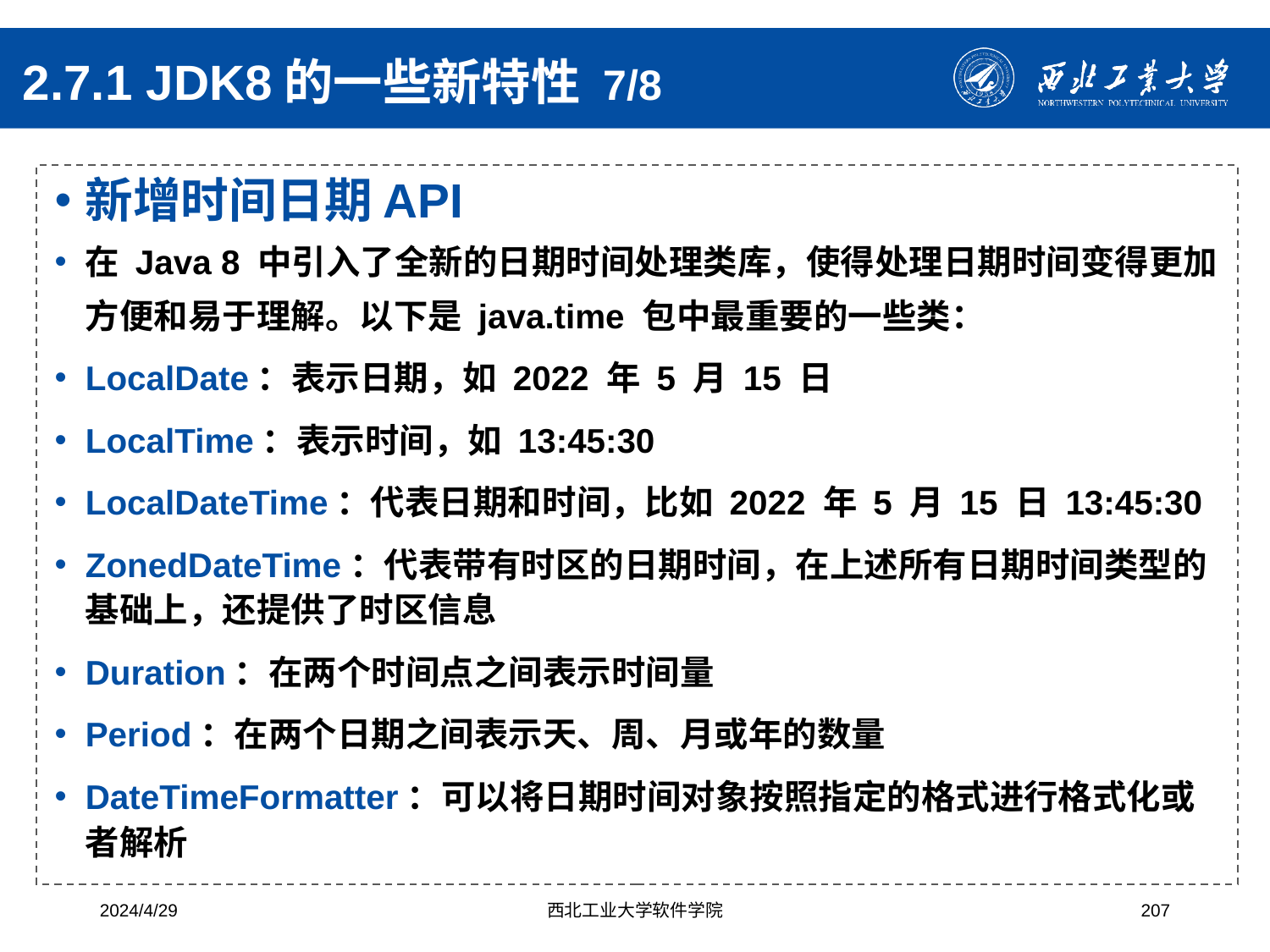

# 2.7.1 JDK8的一些新特性 7/8
新增时间日期API
在 Java 8 中引入了全新的日期时间处理类库，使得处理日期时间变得更加方便和易于理解。以下是 java.time 包中最重要的一些类：
LocalDate：表示日期，如 2022 年 5 月 15 日
LocalTime：表示时间，如 13:45:30
LocalDateTime：代表日期和时间，比如 2022 年 5 月 15 日 13:45:30
ZonedDateTime：代表带有时区的日期时间，在上述所有日期时间类型的基础上，还提供了时区信息
Duration：在两个时间点之间表示时间量
Period：在两个日期之间表示天、周、月或年的数量
DateTimeFormatter：可以将日期时间对象按照指定的格式进行格式化或者解析
2024/4/29
西北工业大学软件学院
207